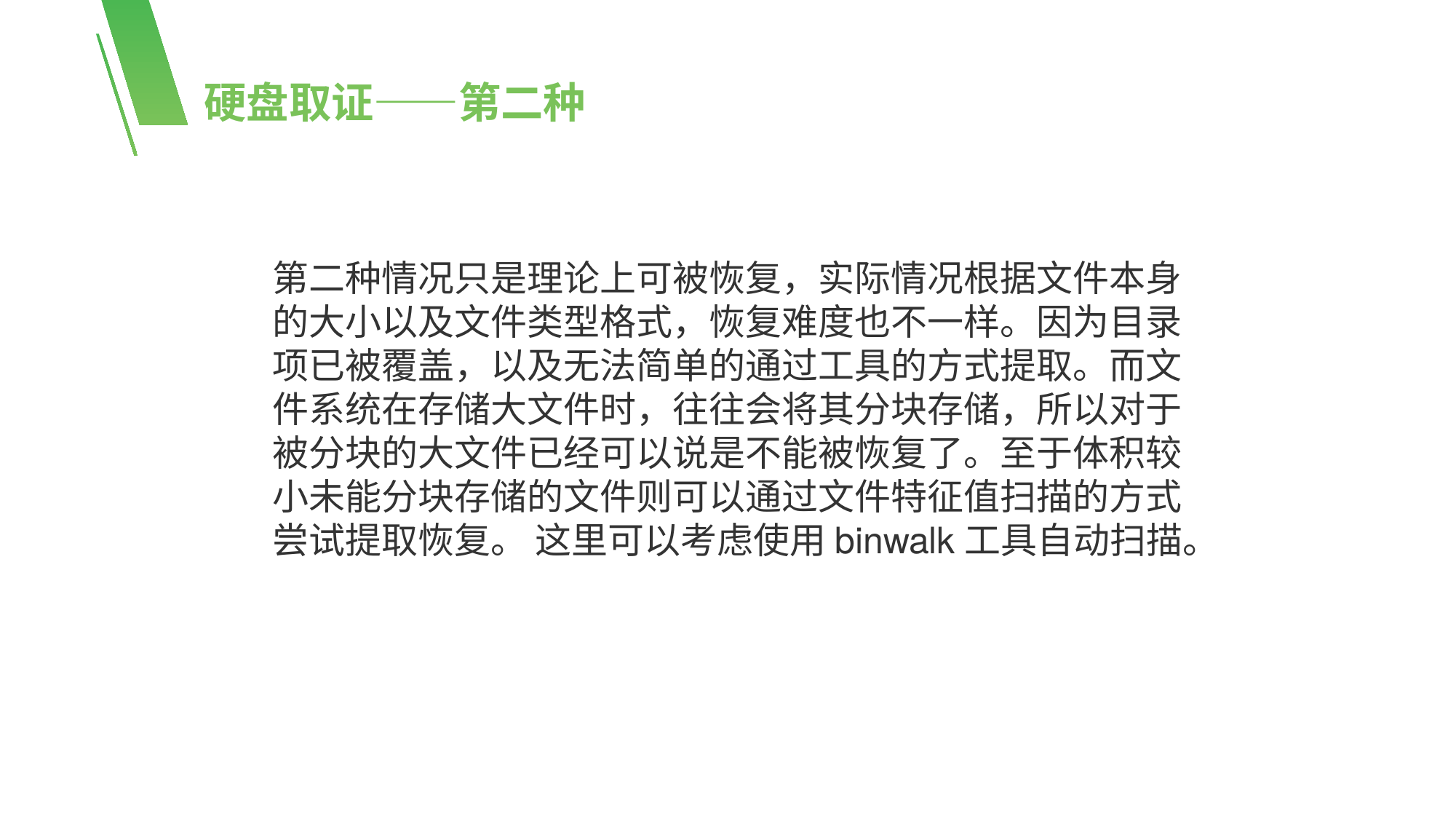

硬盘取证——第二种
第二种情况只是理论上可被恢复，实际情况根据文件本身的大小以及文件类型格式，恢复难度也不一样。因为目录项已被覆盖，以及无法简单的通过工具的方式提取。而文件系统在存储大文件时，往往会将其分块存储，所以对于被分块的大文件已经可以说是不能被恢复了。至于体积较小未能分块存储的文件则可以通过文件特征值扫描的方式尝试提取恢复。 这里可以考虑使用binwalk工具自动扫描。